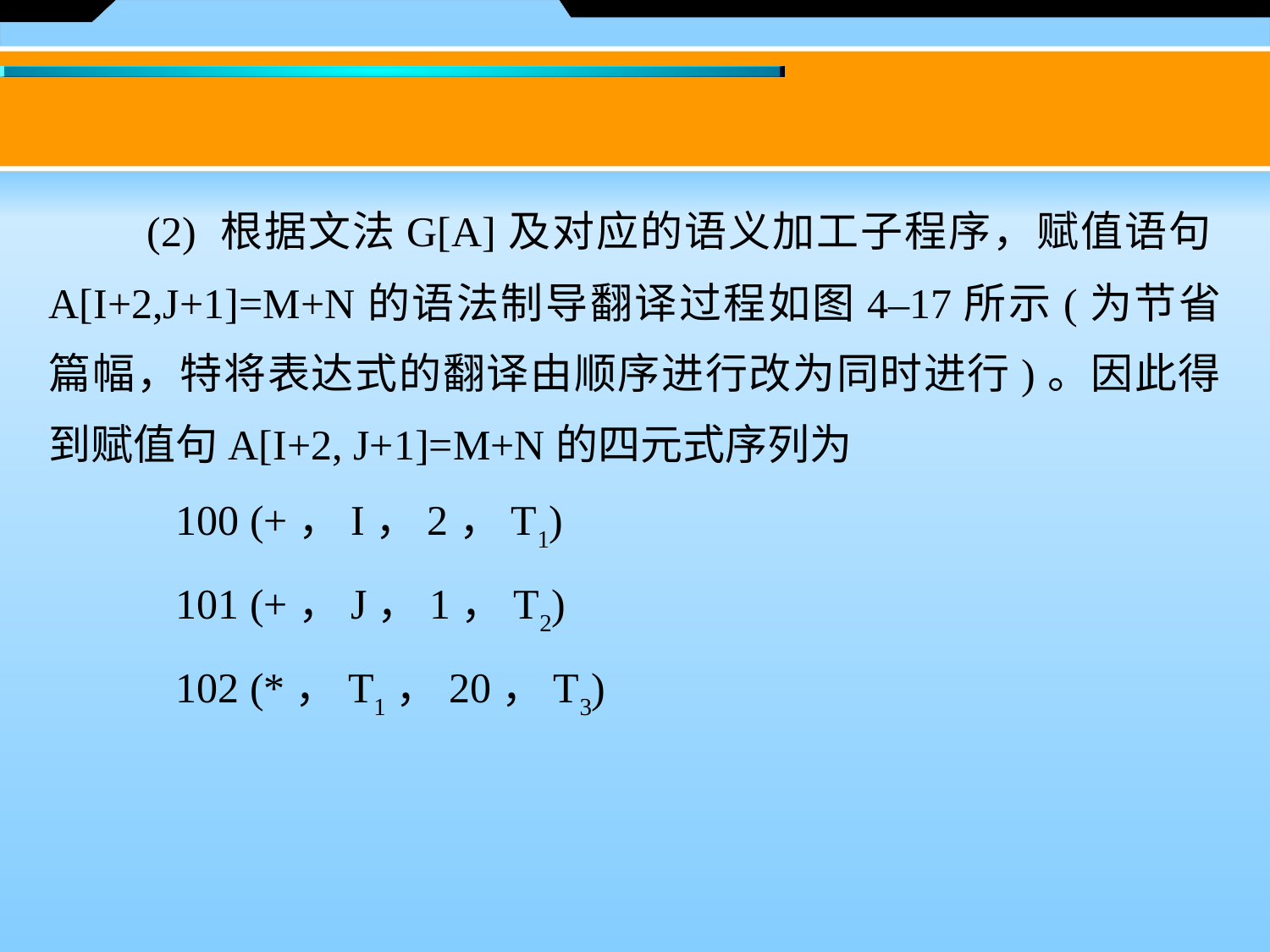

(2) 根据文法G[A]及对应的语义加工子程序，赋值语句A[I+2,J+1]=M+N的语法制导翻译过程如图4–17所示(为节省篇幅，特将表达式的翻译由顺序进行改为同时进行)。因此得到赋值句A[I+2, J+1]=M+N的四元式序列为
	100 (+，I，2，T1)
	101 (+，J，1，T2)
	102 (*，T1，20，T3)